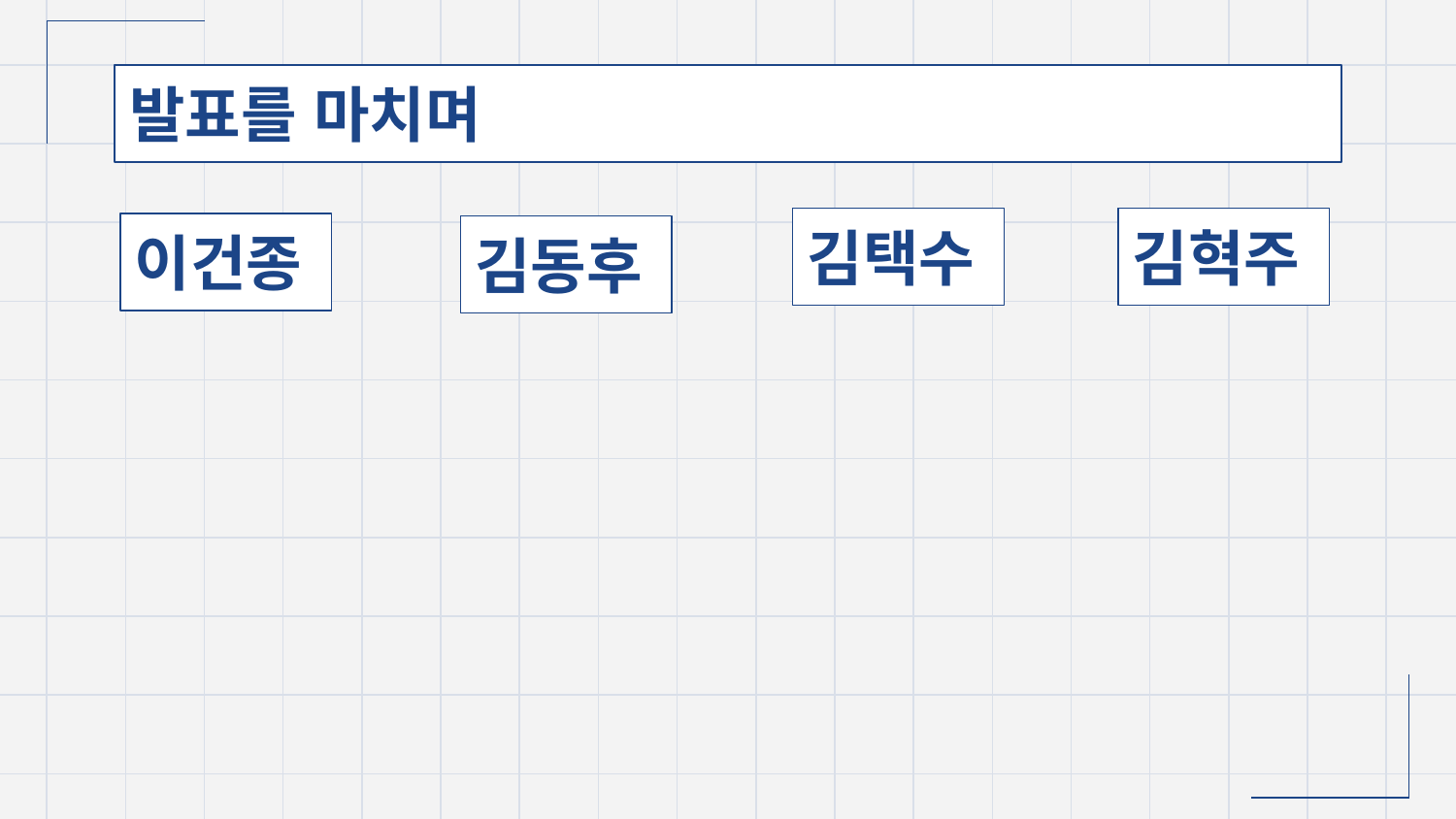

# 발표를 마치며
김택수
김혁주
이건종
김동후